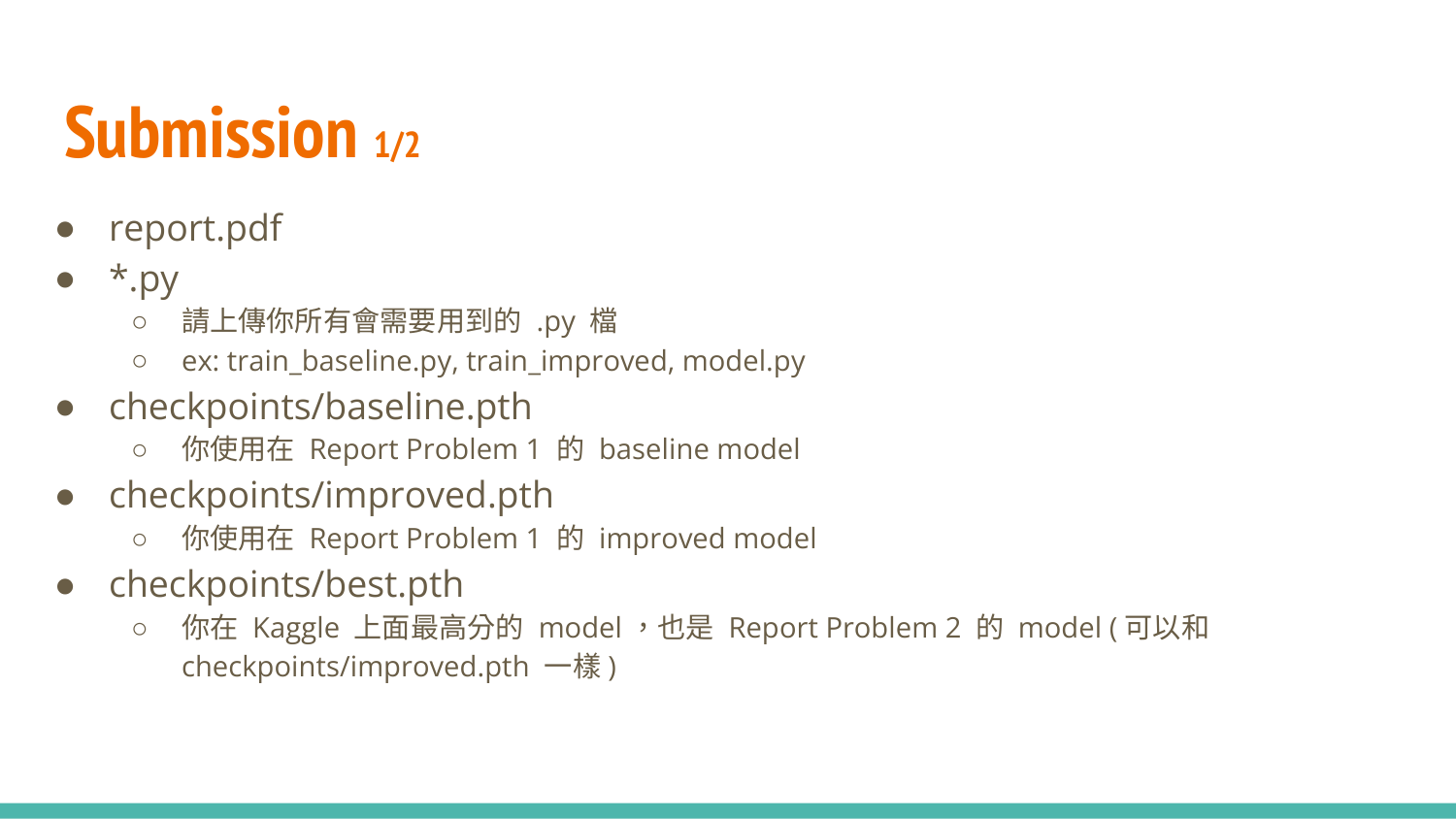

# Submission 1/2
report.pdf
*.py
請上傳你所有會需要用到的 .py 檔
ex: train_baseline.py, train_improved, model.py
checkpoints/baseline.pth
你使用在 Report Problem 1 的 baseline model
checkpoints/improved.pth
你使用在 Report Problem 1 的 improved model
checkpoints/best.pth
你在 Kaggle 上面最高分的 model，也是 Report Problem 2 的 model (可以和 checkpoints/improved.pth 一樣)